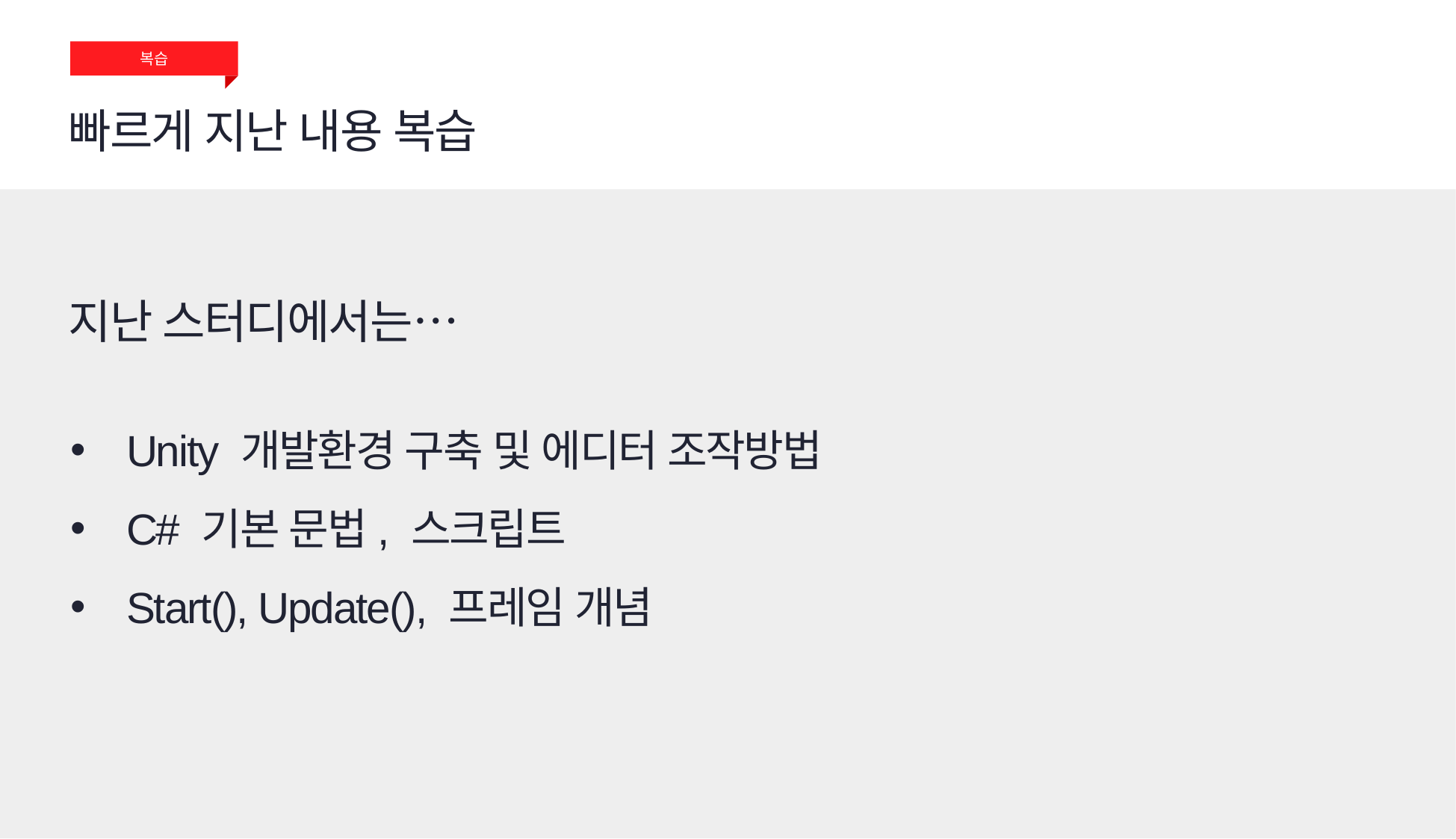

복습

빠르게 지난 내용 복습
지난 스터디에서는…
Unity 개발환경 구축 및 에디터 조작방법
C# 기본 문법, 스크립트
Start(), Update(), 프레임 개념